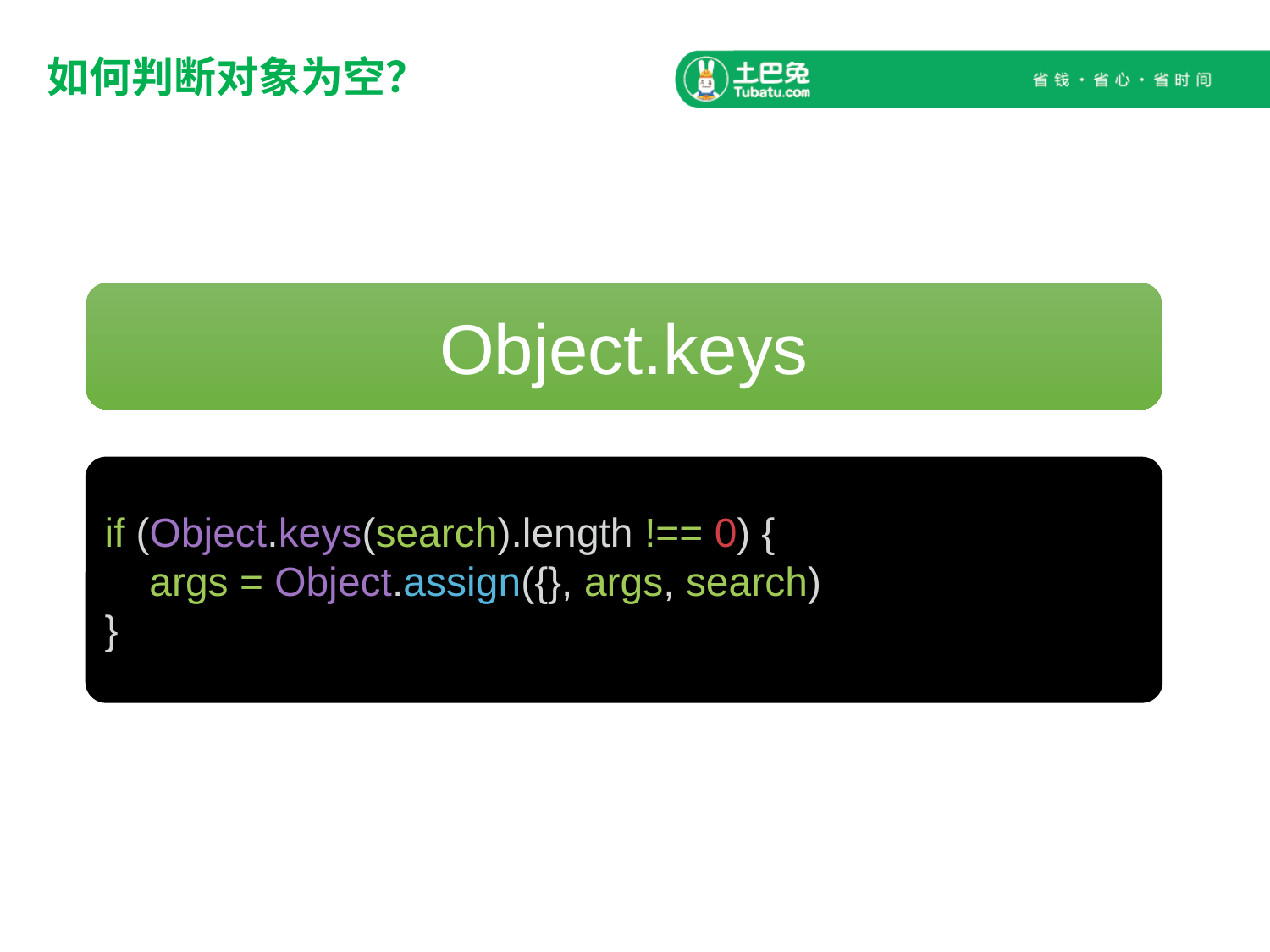

# 如何判断对象为空？

Object.keys
if (Object.keys(search).length !== 0) {
    args = Object.assign({}, args, search)
}